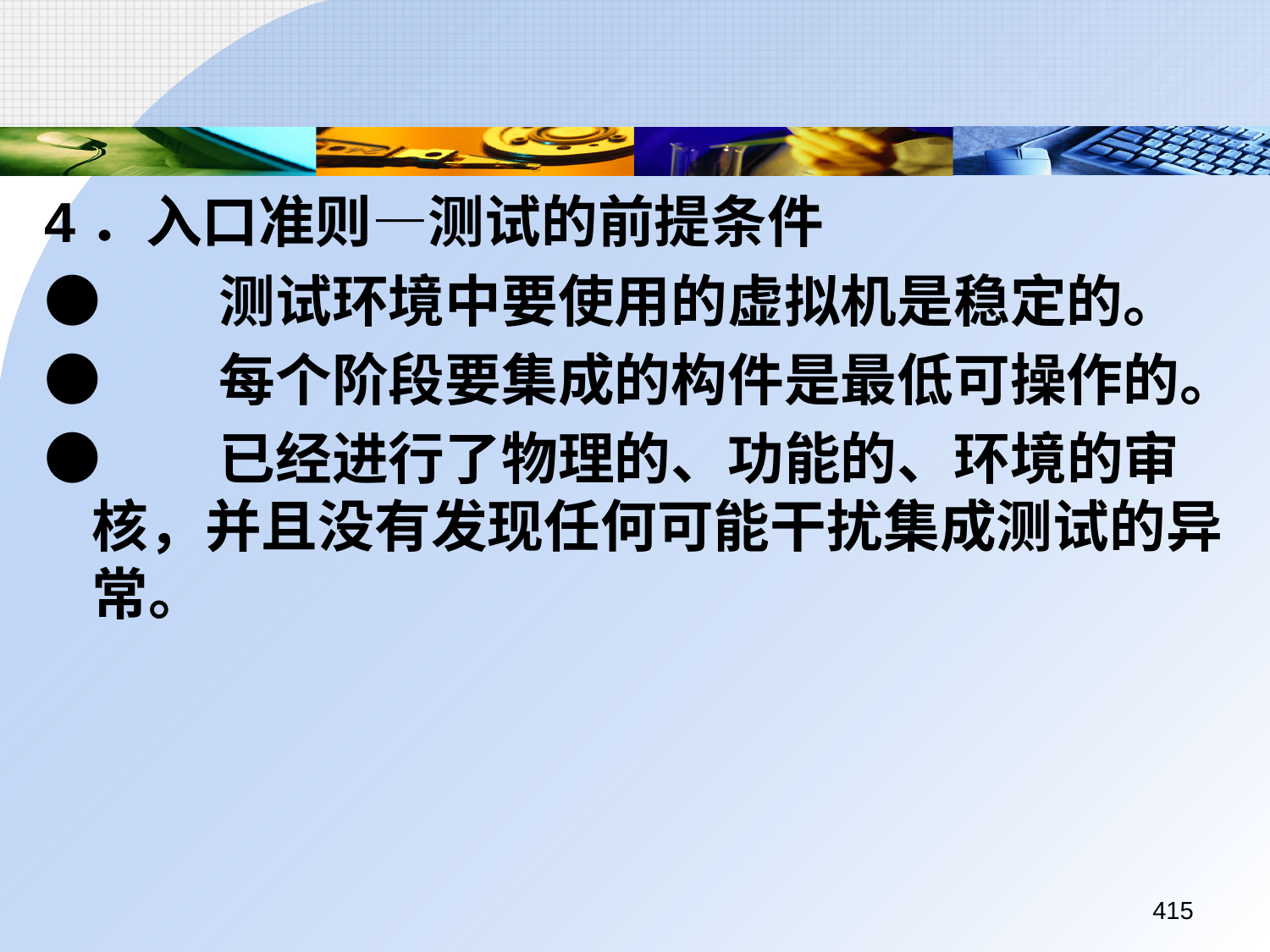

4．入口准则—测试的前提条件
●	测试环境中要使用的虚拟机是稳定的。
●	每个阶段要集成的构件是最低可操作的。
●	已经进行了物理的、功能的、环境的审核，并且没有发现任何可能干扰集成测试的异常。

415